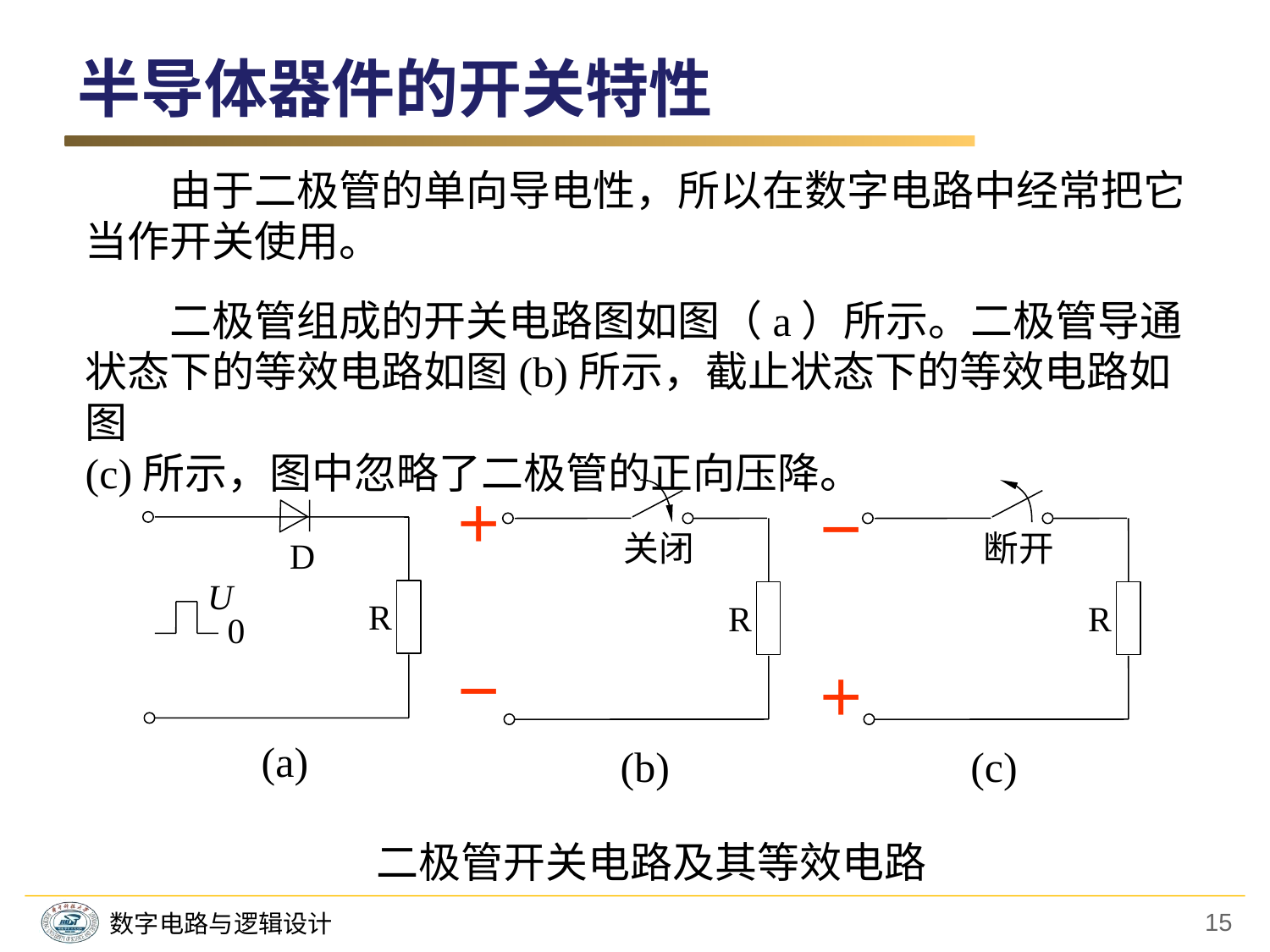

半导体器件的开关特性
　　由于二极管的单向导电性，所以在数字电路中经常把它
当作开关使用。
　　二极管组成的开关电路图如图（a）所示。二极管导通
状态下的等效电路如图(b)所示，截止状态下的等效电路如图
(c)所示，图中忽略了二极管的正向压降。

关闭

R

断开

R

D
U

R

0

(a)
(b)
(c)
 二极管开关电路及其等效电路
＋

－
－

＋
15
数字电路与逻辑设计